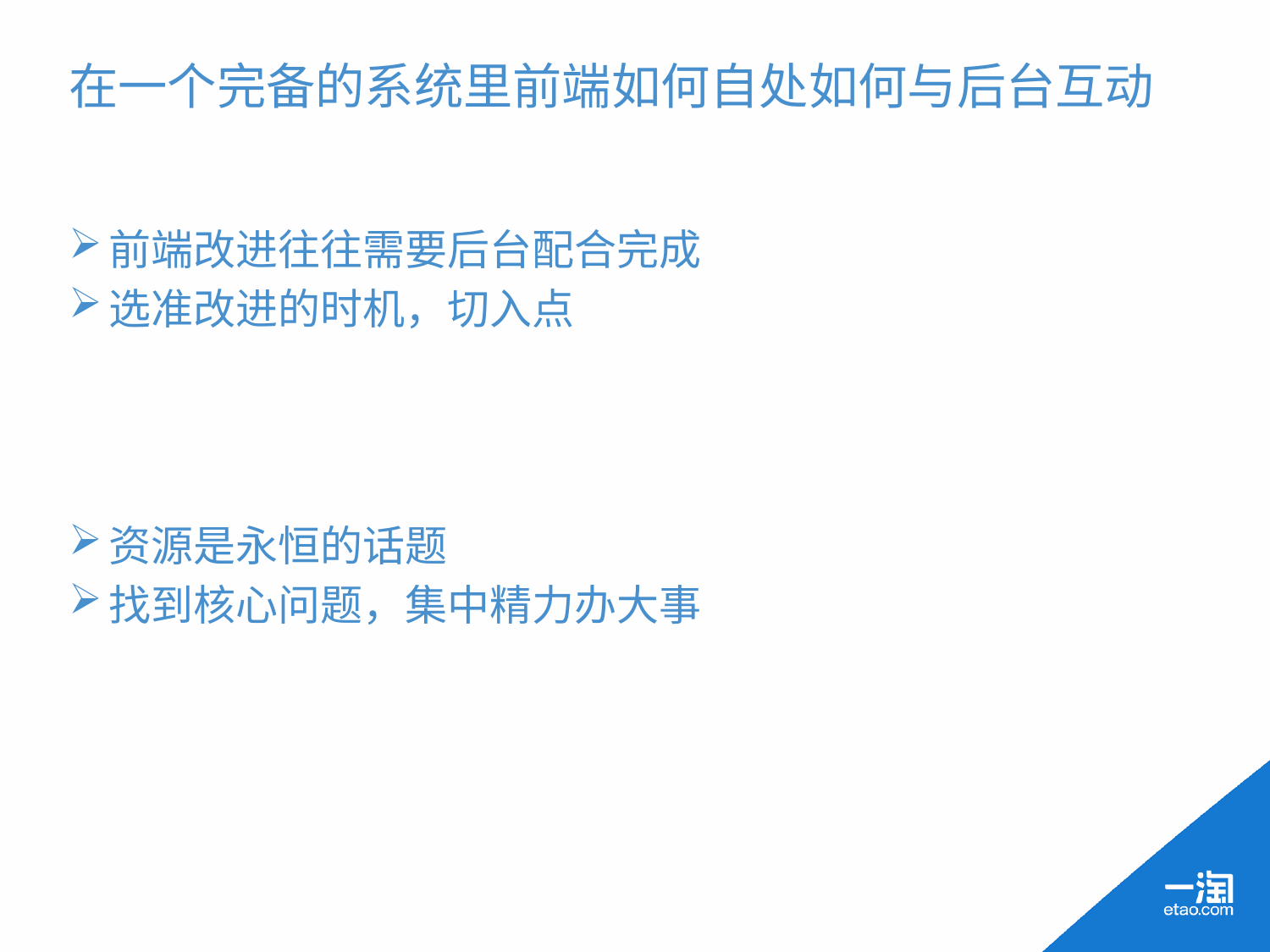

# 在一个完备的系统里前端如何自处如何与后台互动

前端改进往往需要后台配合完成
选准改进的时机，切入点

资源是永恒的话题
找到核心问题，集中精力办大事